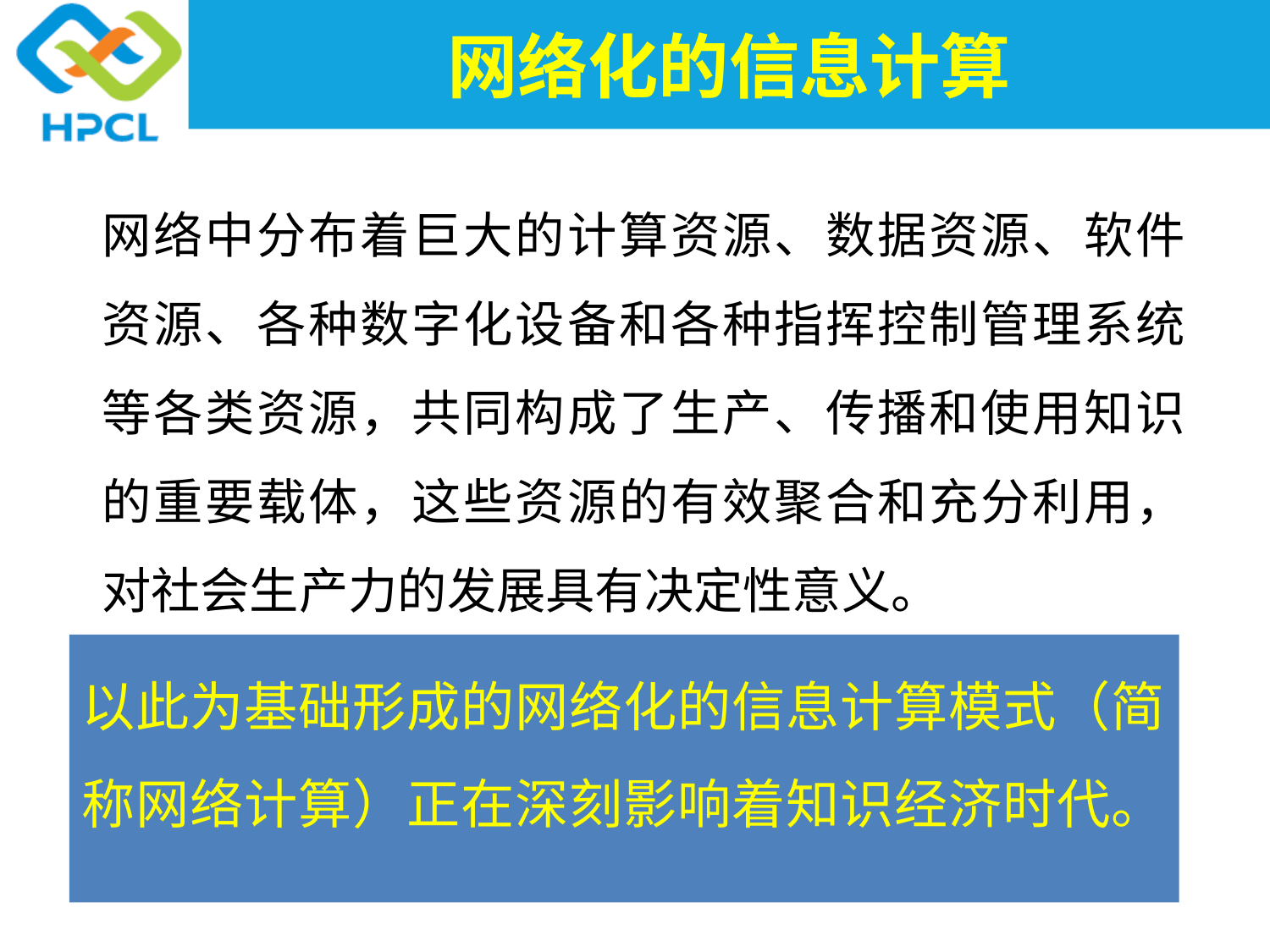

# 网络化的信息计算
网络中分布着巨大的计算资源、数据资源、软件资源、各种数字化设备和各种指挥控制管理系统等各类资源，共同构成了生产、传播和使用知识的重要载体，这些资源的有效聚合和充分利用，对社会生产力的发展具有决定性意义。
以此为基础形成的网络化的信息计算模式（简称网络计算）正在深刻影响着知识经济时代。